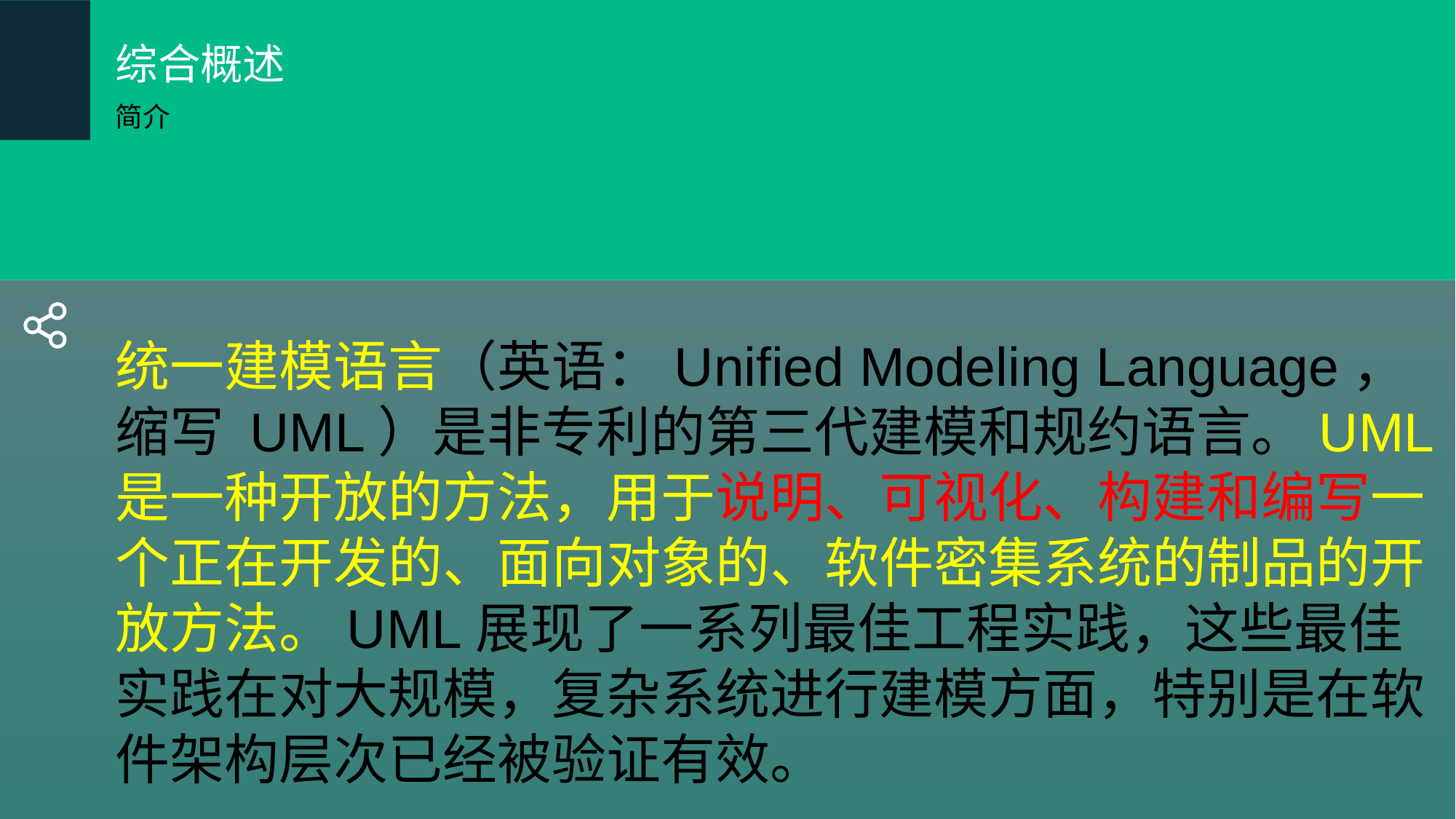

综合概述
简介

统一建模语言（英语：Unified Modeling Language，缩写 UML）是非专利的第三代建模和规约语言。UML是一种开放的方法，用于说明、可视化、构建和编写一个正在开发的、面向对象的、软件密集系统的制品的开放方法。UML展现了一系列最佳工程实践，这些最佳实践在对大规模，复杂系统进行建模方面，特别是在软件架构层次已经被验证有效。